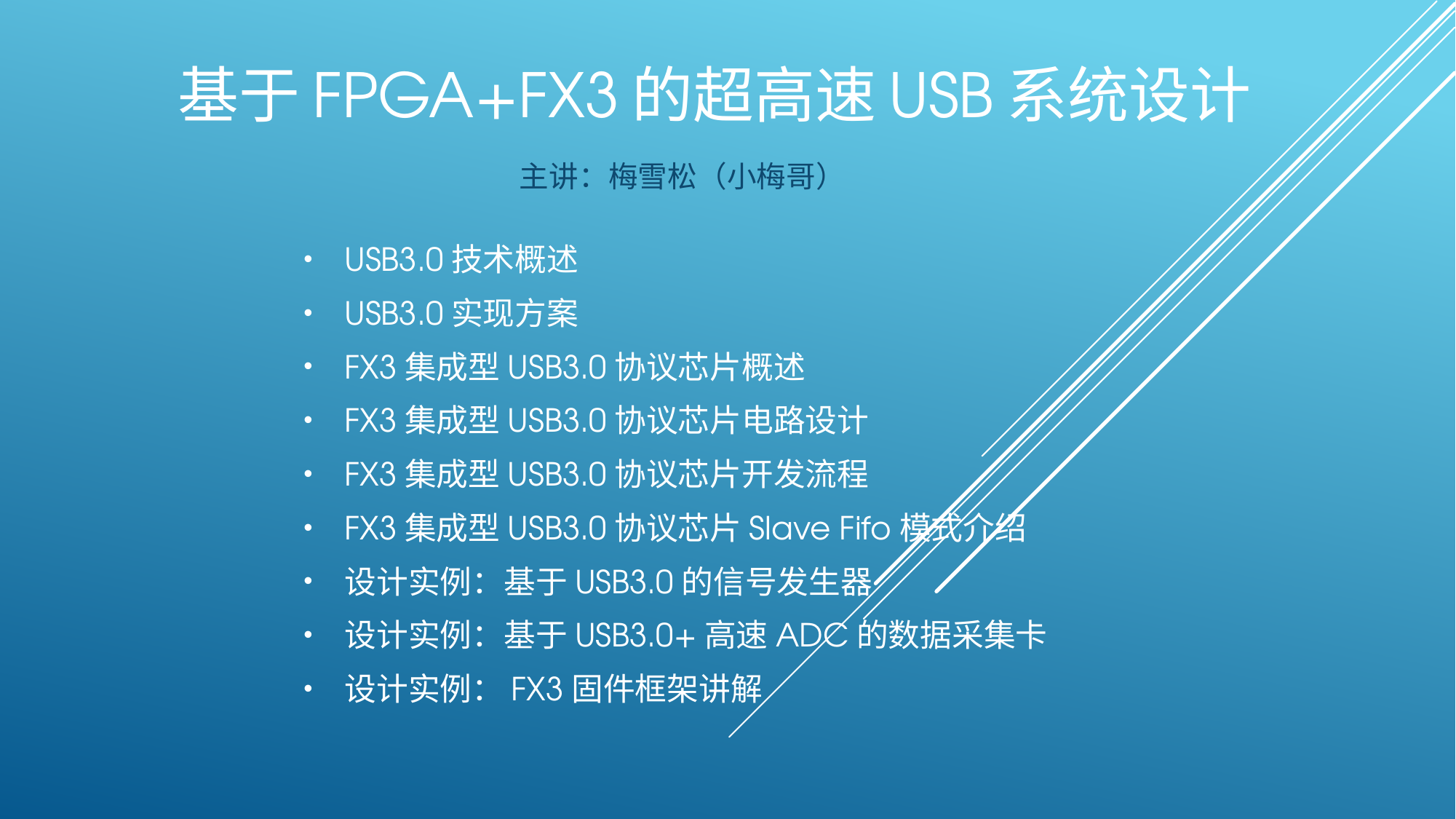

# 基于FPGA+FX3的超高速USB系统设计
主讲：梅雪松（小梅哥）
USB3.0技术概述
USB3.0实现方案
FX3集成型USB3.0协议芯片概述
FX3集成型USB3.0协议芯片电路设计
FX3集成型USB3.0协议芯片开发流程
FX3集成型USB3.0协议芯片Slave Fifo模式介绍
设计实例：基于USB3.0的信号发生器
设计实例：基于USB3.0+高速ADC的数据采集卡
设计实例：FX3固件框架讲解